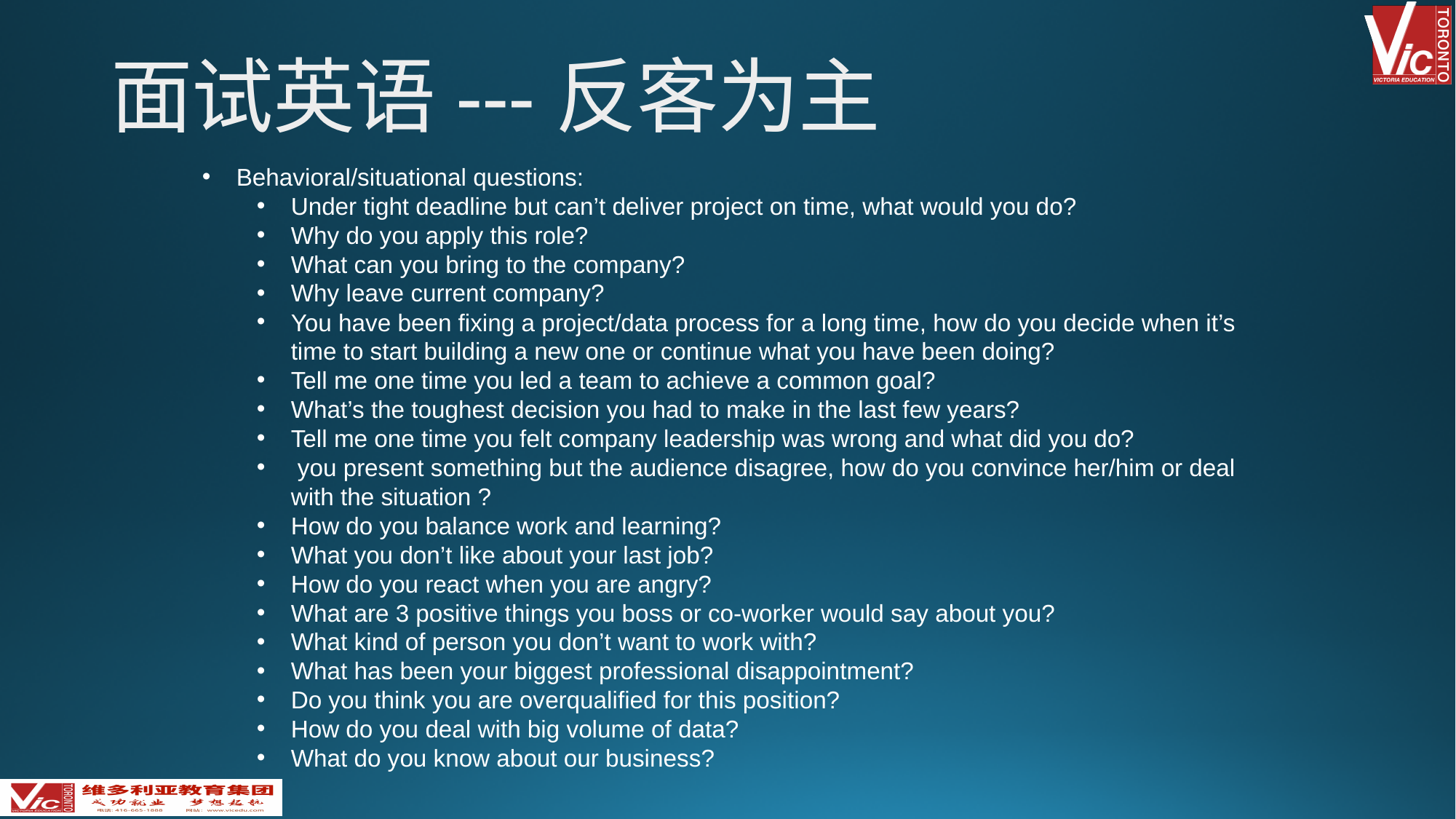

面试英语---反客为主
Behavioral/situational questions:
Under tight deadline but can’t deliver project on time, what would you do?
Why do you apply this role?
What can you bring to the company?
Why leave current company?
You have been fixing a project/data process for a long time, how do you decide when it’s time to start building a new one or continue what you have been doing?
Tell me one time you led a team to achieve a common goal?
What’s the toughest decision you had to make in the last few years?
Tell me one time you felt company leadership was wrong and what did you do?
 you present something but the audience disagree, how do you convince her/him or deal with the situation ?
How do you balance work and learning?
What you don’t like about your last job?
How do you react when you are angry?
What are 3 positive things you boss or co-worker would say about you?
What kind of person you don’t want to work with?
What has been your biggest professional disappointment?
Do you think you are overqualified for this position?
How do you deal with big volume of data?
What do you know about our business?